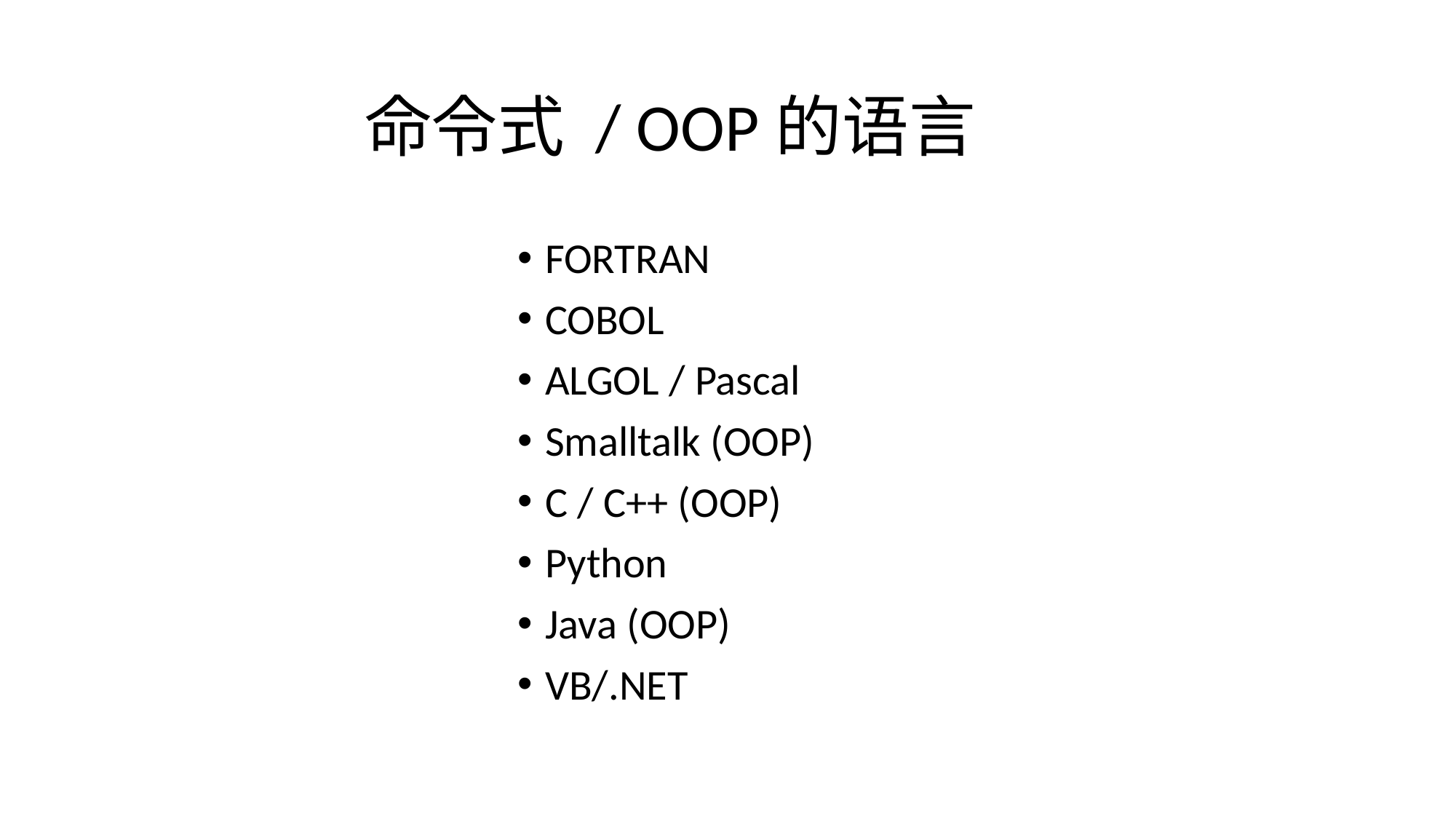

# 命令式 / OOP的语言
FORTRAN
COBOL
ALGOL / Pascal
Smalltalk (OOP)
C / C++ (OOP)
Python
Java (OOP)
VB/.NET